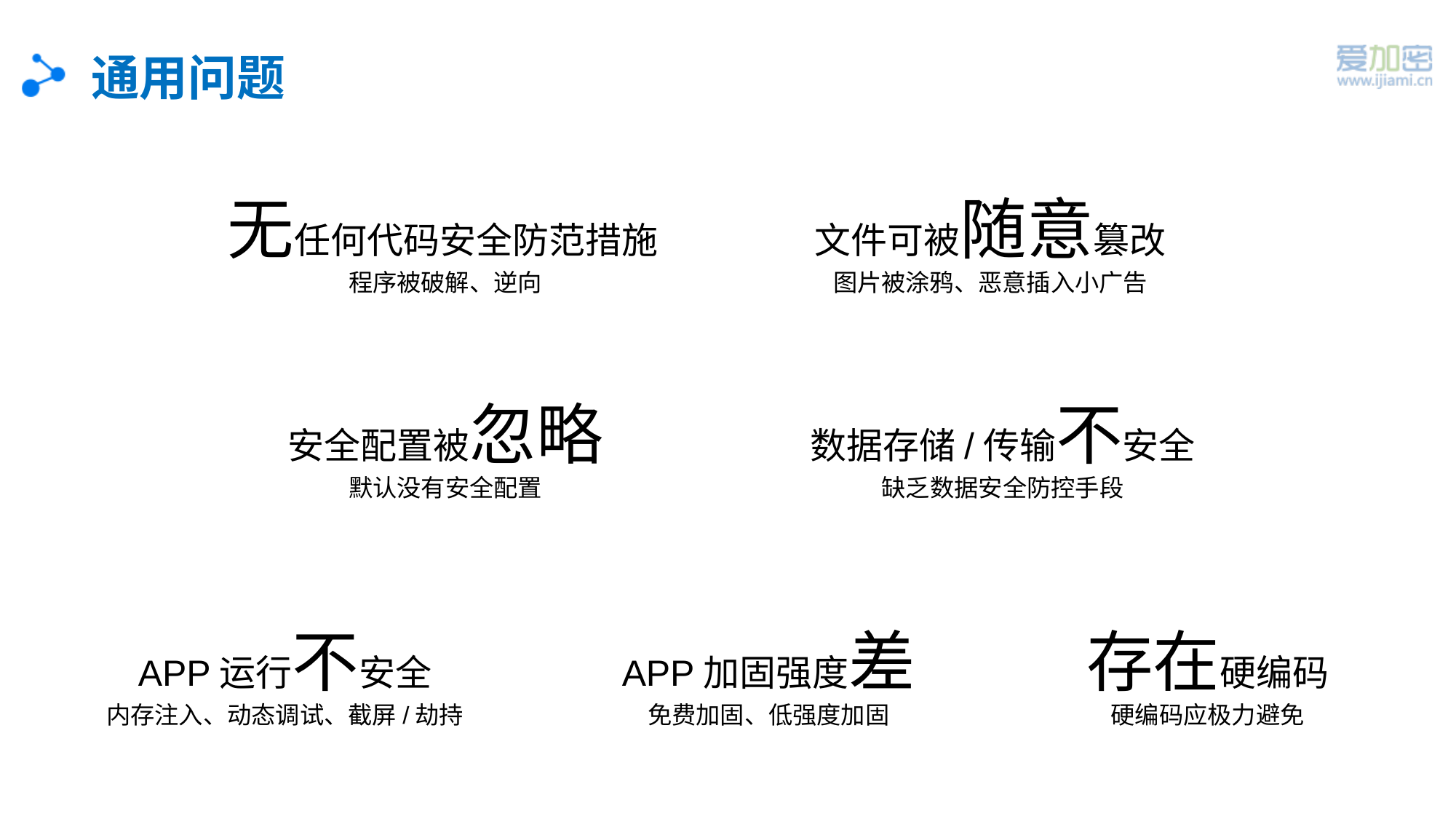

# 通用问题
文件可被随意篡改
图片被涂鸦、恶意插入小广告
 无任何代码安全防范措施
程序被破解、逆向
安全配置被忽略
默认没有安全配置
数据存储/传输不安全
缺乏数据安全防控手段
APP加固强度差
免费加固、低强度加固
APP运行不安全
内存注入、动态调试、截屏/劫持
存在硬编码
硬编码应极力避免